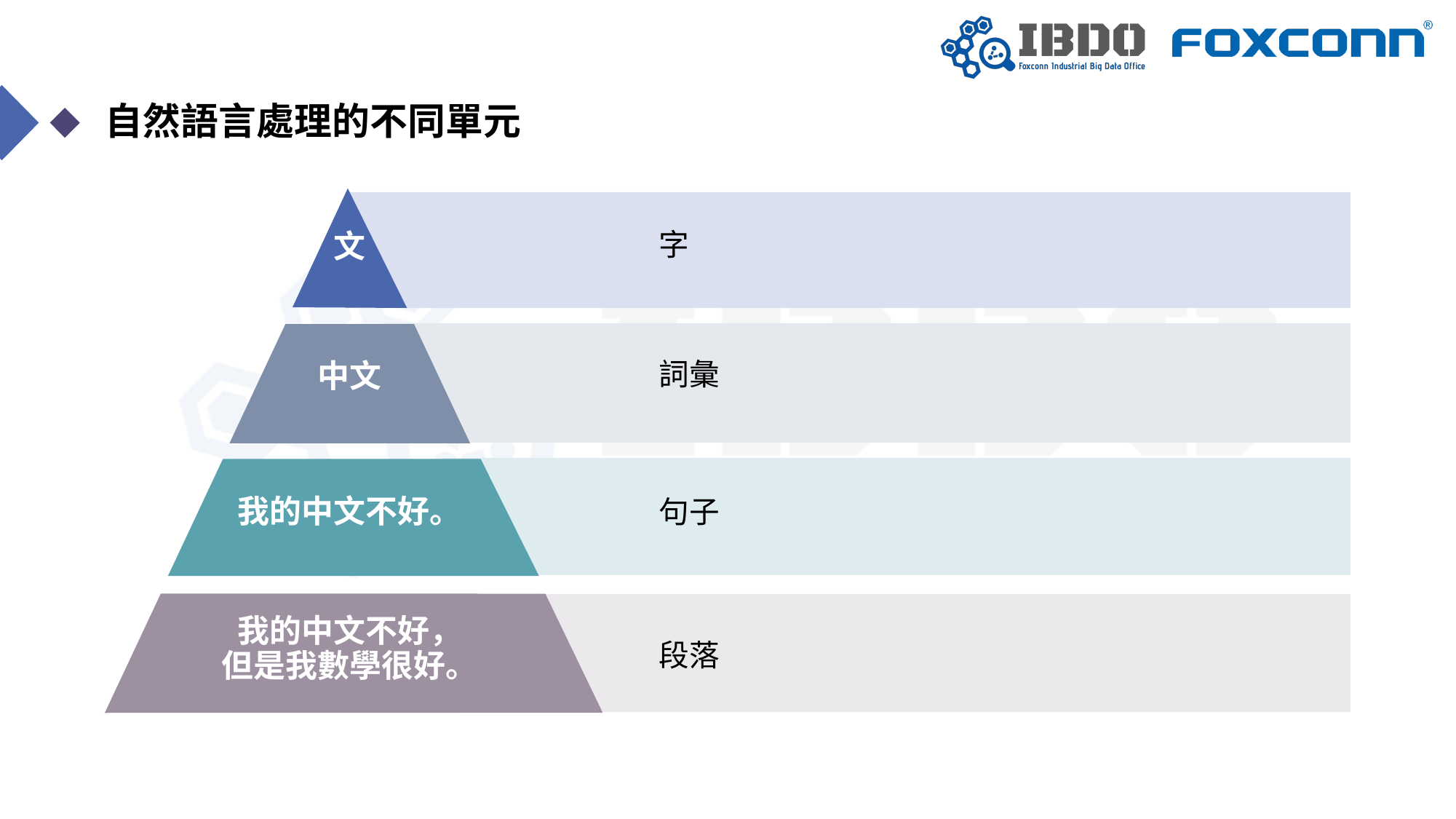

# 自然語言處理的不同單元
字
文
詞彙
中文
我的中文不好。
句子
我的中文不好，
但是我數學很好。
段落